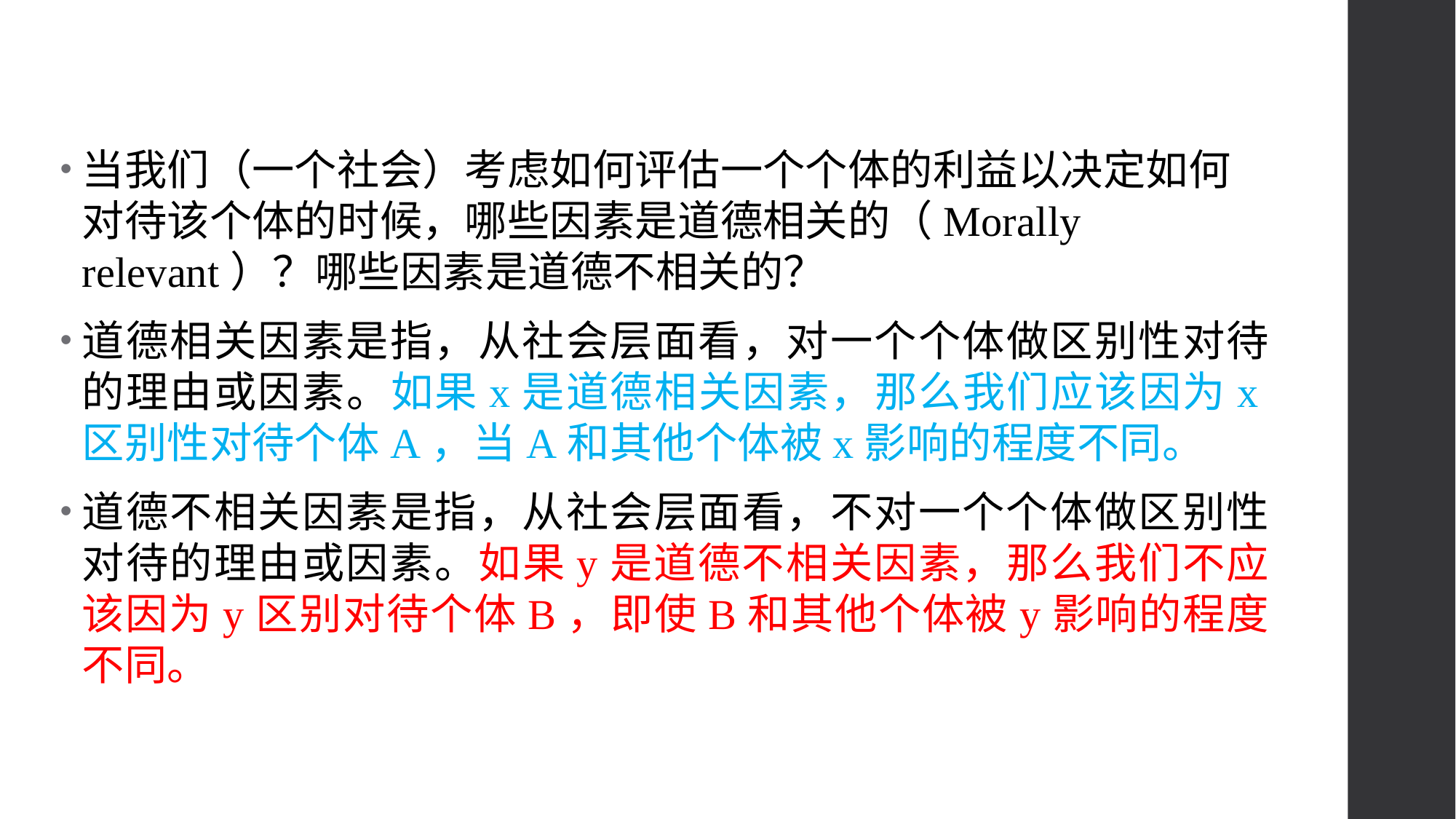

当我们（一个社会）考虑如何评估一个个体的利益以决定如何对待该个体的时候，哪些因素是道德相关的（Morally relevant）？哪些因素是道德不相关的？
道德相关因素是指，从社会层面看，对一个个体做区别性对待的理由或因素。如果x是道德相关因素，那么我们应该因为x区别性对待个体A，当A和其他个体被x影响的程度不同。
道德不相关因素是指，从社会层面看，不对一个个体做区别性对待的理由或因素。如果y是道德不相关因素，那么我们不应该因为y区别对待个体B，即使B和其他个体被y影响的程度不同。